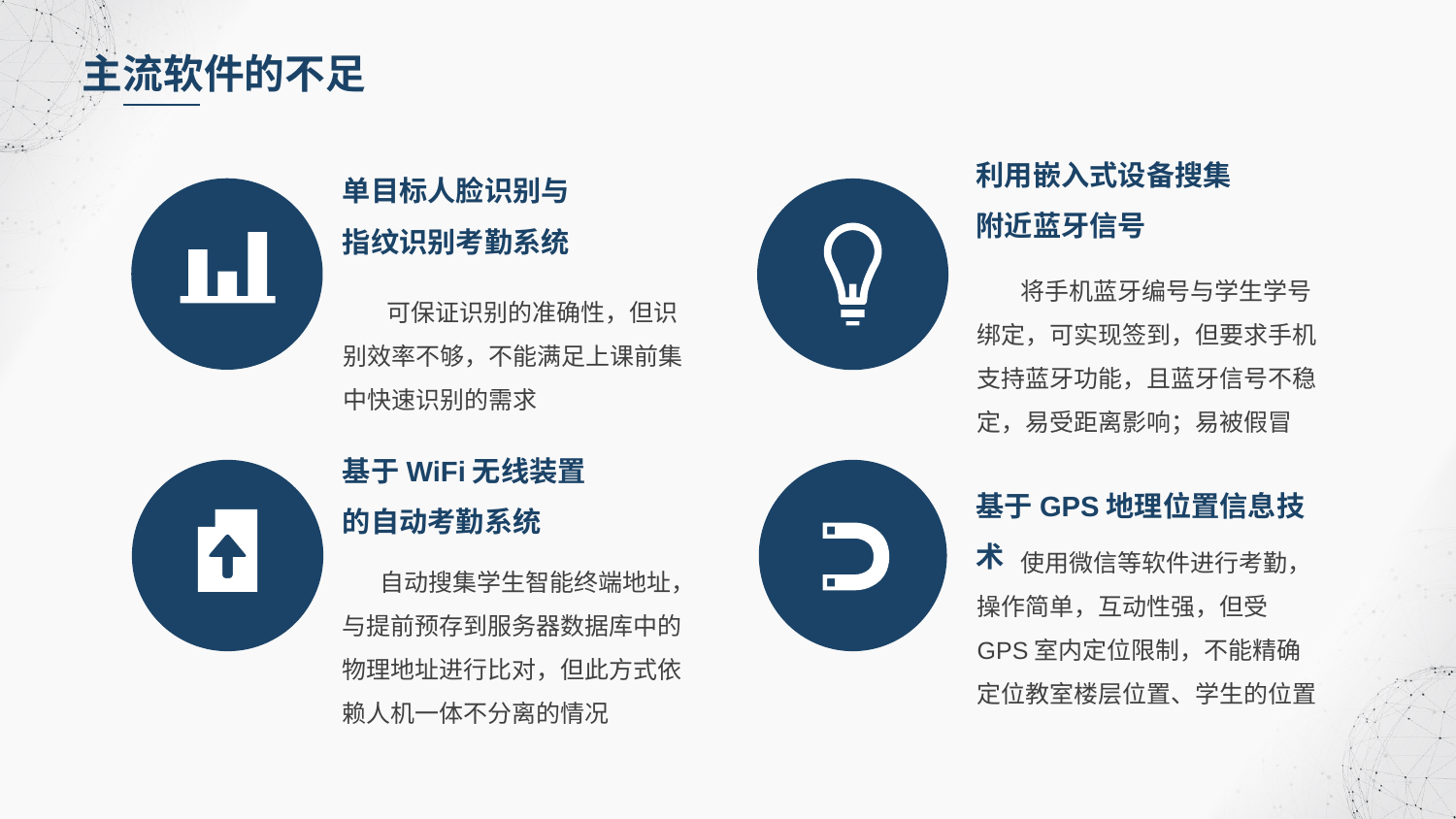

主流软件的不足
利用嵌入式设备搜集附近蓝牙信号
单目标人脸识别与指纹识别考勤系统

       将手机蓝牙编号与学生学号绑定，可实现签到，但要求手机支持蓝牙功能，且蓝牙信号不稳定，易受距离影响；易被假冒
       可保证识别的准确性，但识别效率不够，不能满足上课前集中快速识别的需求
基于WiFi无线装置的自动考勤系统

基于GPS地理位置信息技术
       使用微信等软件进行考勤，操作简单，互动性强，但受GPS室内定位限制，不能精确定位教室楼层位置、学生的位置
      自动搜集学生智能终端地址，与提前预存到服务器数据库中的物理地址进行比对，但此方式依赖人机一体不分离的情况